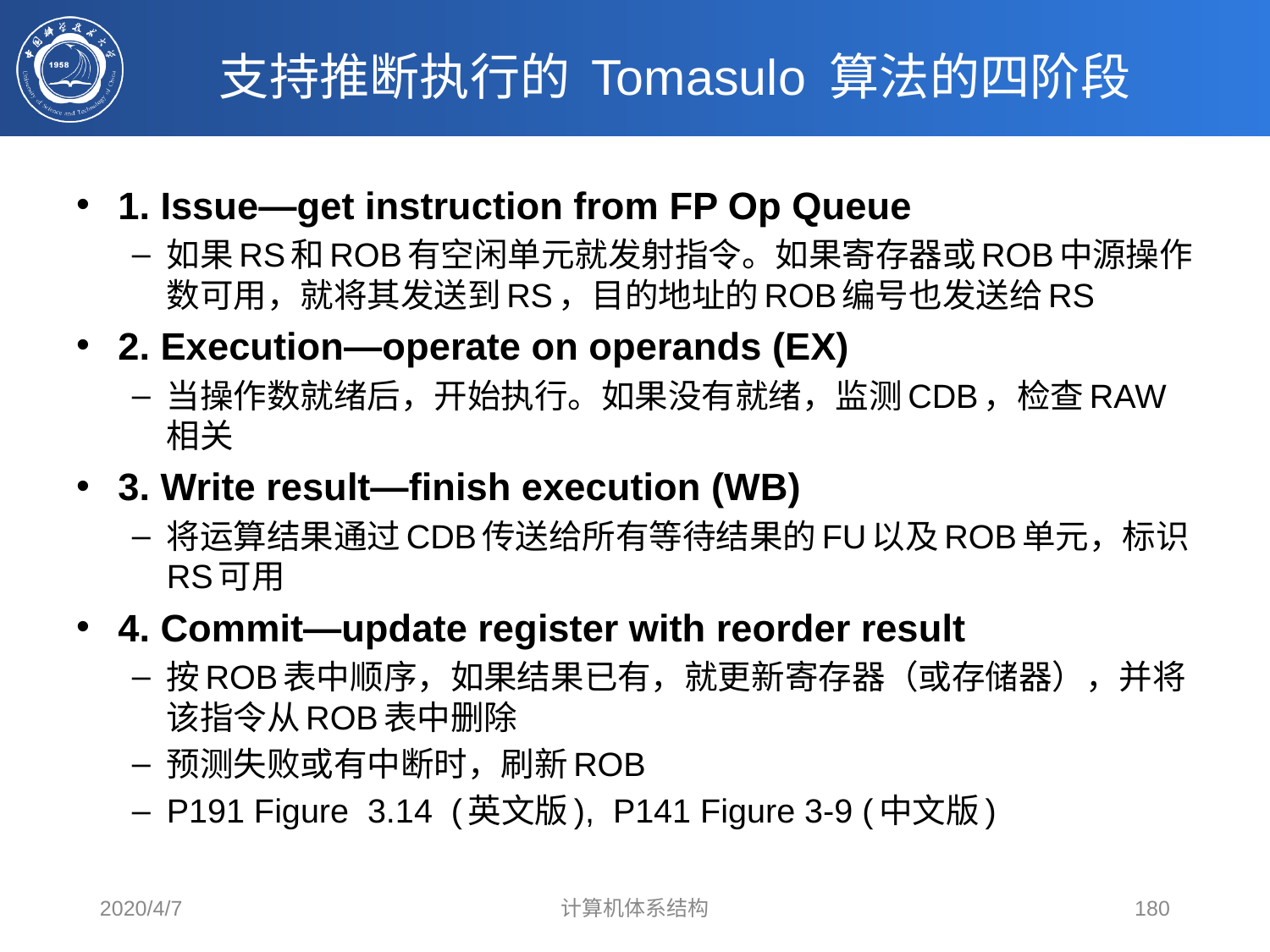

# 支持推断执行的 Tomasulo 算法的四阶段

1. Issue—get instruction from FP Op Queue
如果RS和ROB有空闲单元就发射指令。如果寄存器或ROB中源操作数可用，就将其发送到RS，目的地址的ROB编号也发送给RS
2. Execution—operate on operands (EX)
当操作数就绪后，开始执行。如果没有就绪，监测CDB，检查RAW相关
3. Write result—finish execution (WB)
将运算结果通过CDB传送给所有等待结果的FU以及ROB单元，标识RS可用
4. Commit—update register with reorder result
按ROB表中顺序，如果结果已有，就更新寄存器（或存储器），并将该指令从ROB表中删除
预测失败或有中断时，刷新ROB
P191 Figure  3.14  (英文版),  P141 Figure 3-9 (中文版)
2020/4/7
计算机体系结构
180